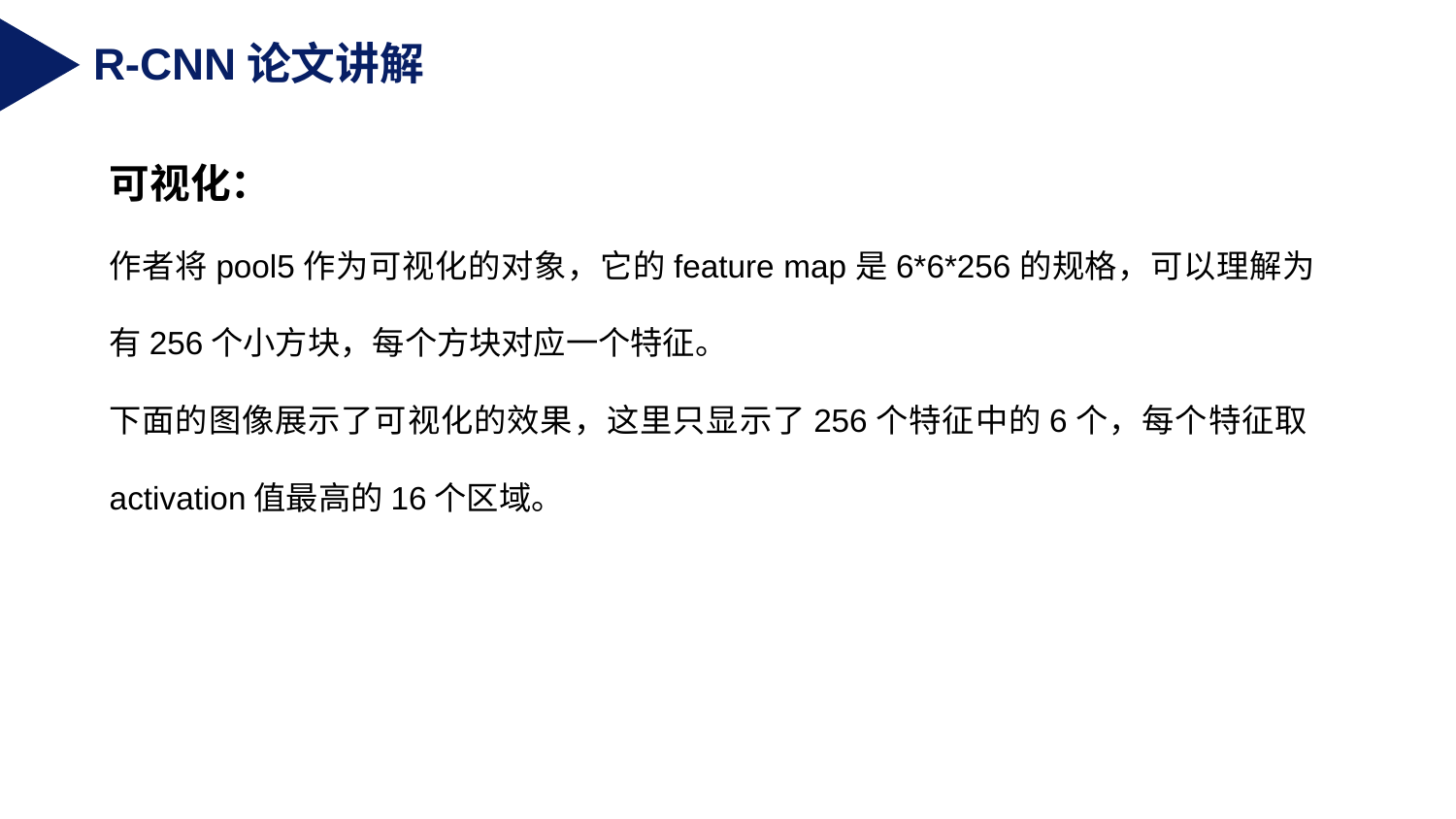

R-CNN论文讲解
可视化：
作者将pool5作为可视化的对象，它的feature map是6*6*256的规格，可以理解为有256个小方块，每个方块对应一个特征。
下面的图像展示了可视化的效果，这里只显示了256个特征中的6个，每个特征取activation值最高的16个区域。